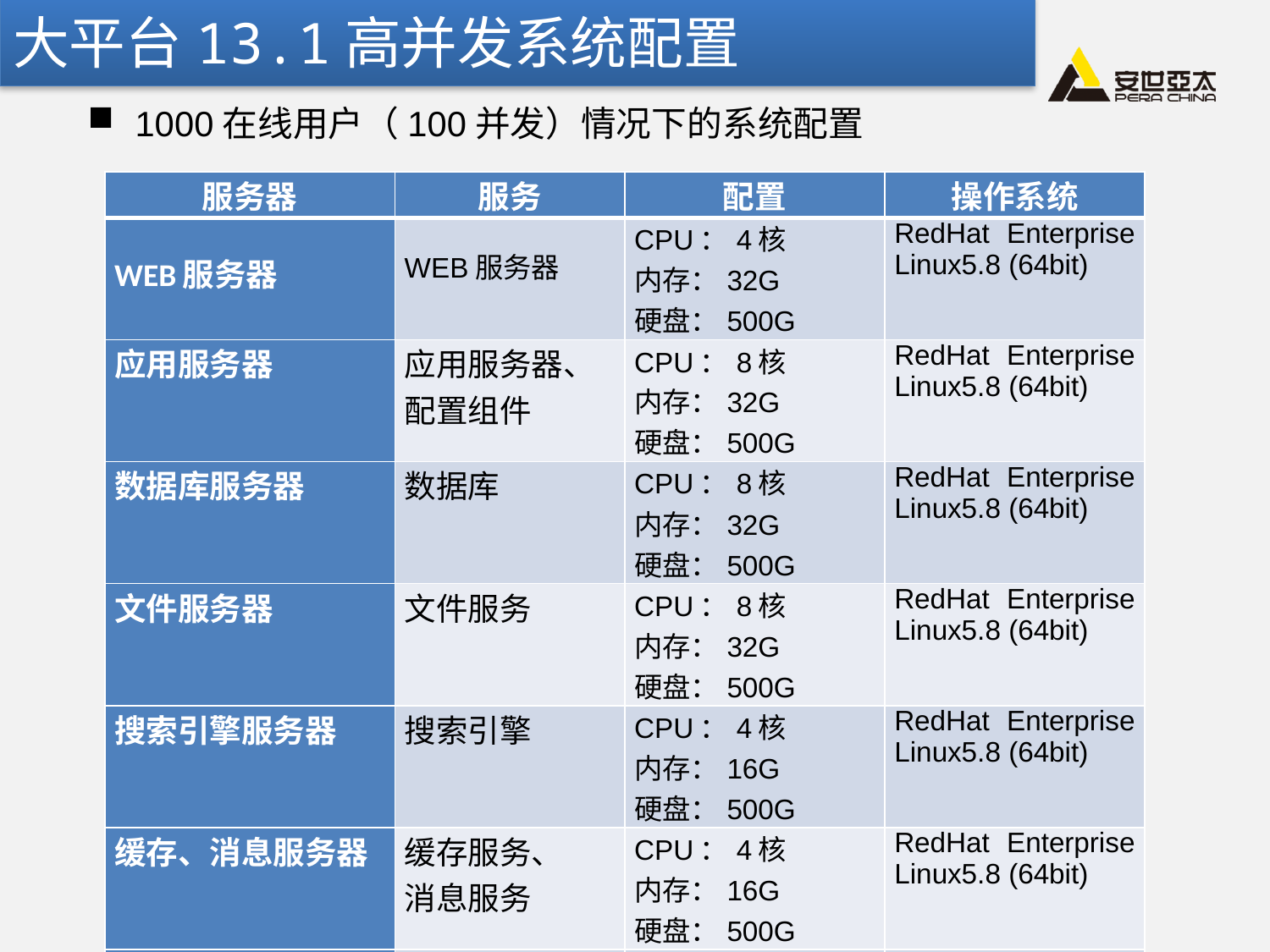

大平台13.1高并发系统配置
1000在线用户（100并发）情况下的系统配置

| 服务器 | 服务 | 配置 | 操作系统 |
| --- | --- | --- | --- |
| WEB服务器 | WEB服务器 | CPU：4核 内存：32G 硬盘：500G | RedHat Enterprise Linux5.8 (64bit) |
| 应用服务器 | 应用服务器、 配置组件 | CPU：8核 内存：32G 硬盘：500G | RedHat Enterprise Linux5.8 (64bit) |
| 数据库服务器 | 数据库 | CPU：8核 内存：32G 硬盘：500G | RedHat Enterprise Linux5.8 (64bit) |
| 文件服务器 | 文件服务 | CPU：8核 内存：32G 硬盘：500G | RedHat Enterprise Linux5.8 (64bit) |
| 搜索引擎服务器 | 搜索引擎 | CPU：4核 内存：16G 硬盘：500G | RedHat Enterprise Linux5.8 (64bit) |
| 缓存、消息服务器 | 缓存服务、 消息服务 | CPU：4核 内存：16G 硬盘：500G | RedHat Enterprise Linux5.8 (64bit) |
| 存储设备 | 文件存储、 数据存储 | 硬盘：6T |  |